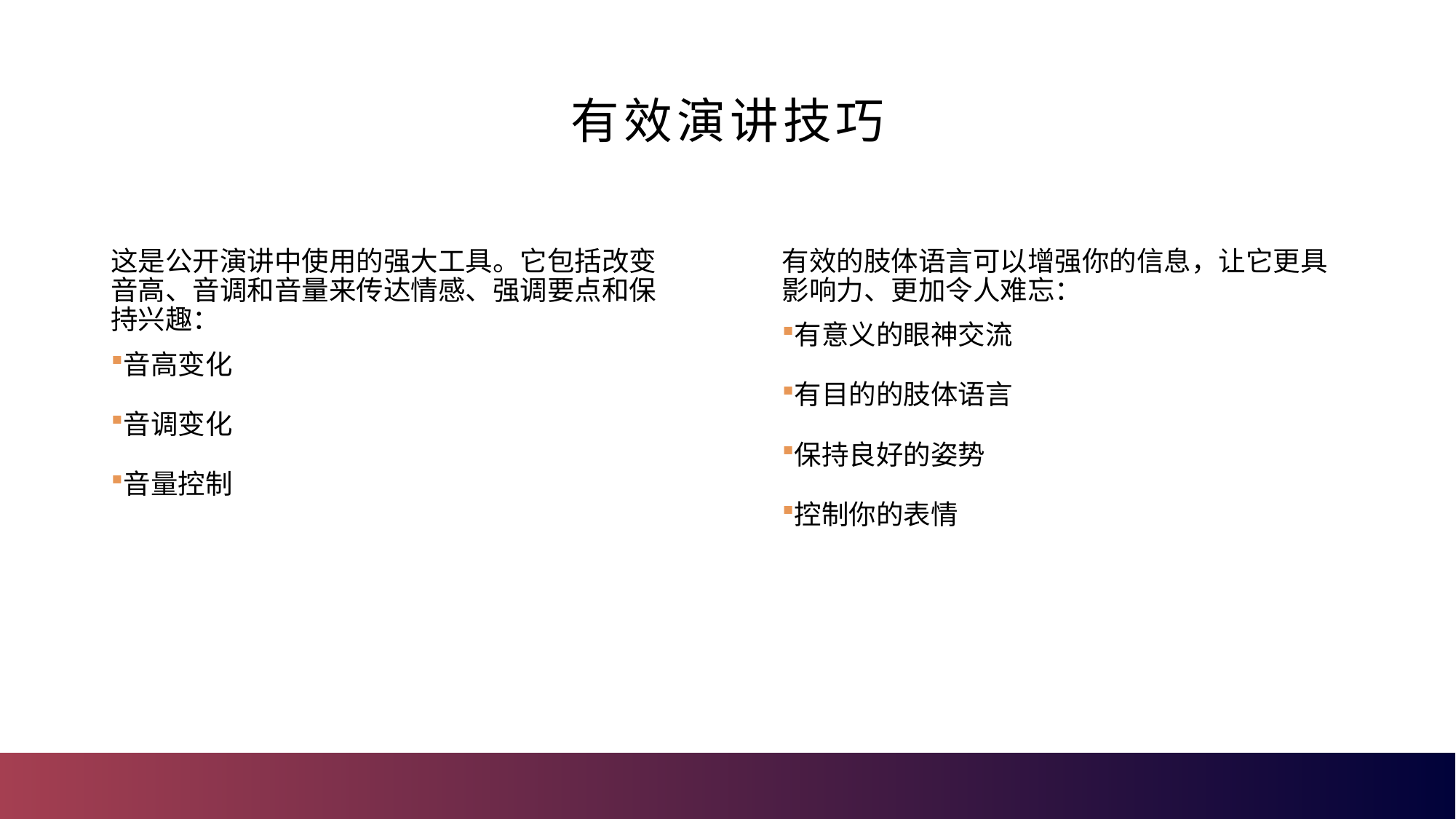

# 有效演讲技巧
有效的肢体语言可以增强你的信息，让它更具影响力、更加令人难忘：
有意义的眼神交流
有目的的肢体语言
保持良好的姿势
控制你的表情
这是公开演讲中使用的强大工具。它包括改变音高、音调和音量来传达情感、强调要点和保持兴趣：
音高变化
音调变化
音量控制